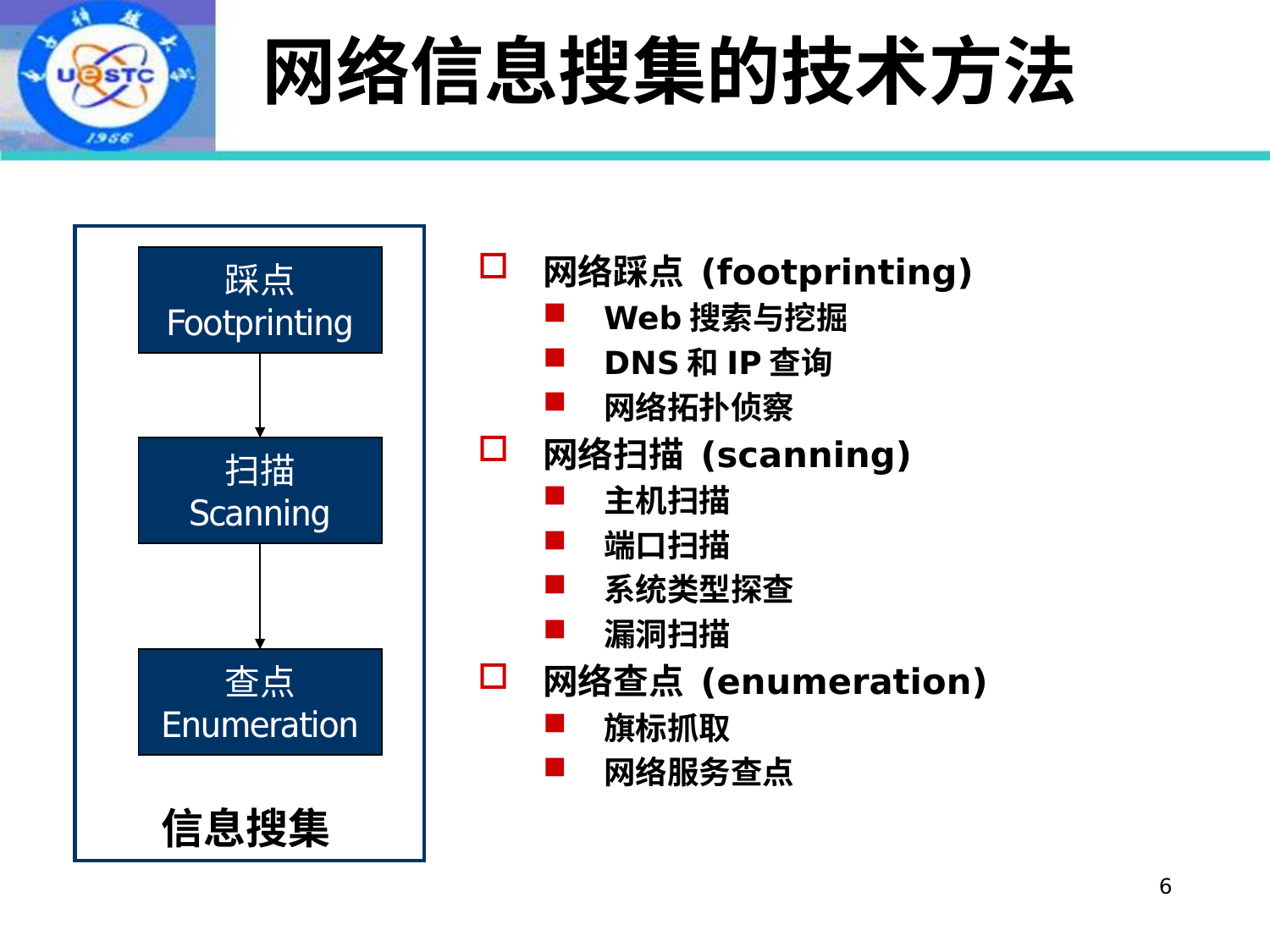

# 网络信息搜集的技术方法

网络踩点 (footprinting)
Web搜索与挖掘
DNS和IP查询
网络拓扑侦察
网络扫描 (scanning)
主机扫描
端口扫描
系统类型探查
漏洞扫描
网络查点 (enumeration)
旗标抓取
网络服务查点
踩点
Footprinting
扫描
Scanning
查点
Enumeration
信息搜集
6